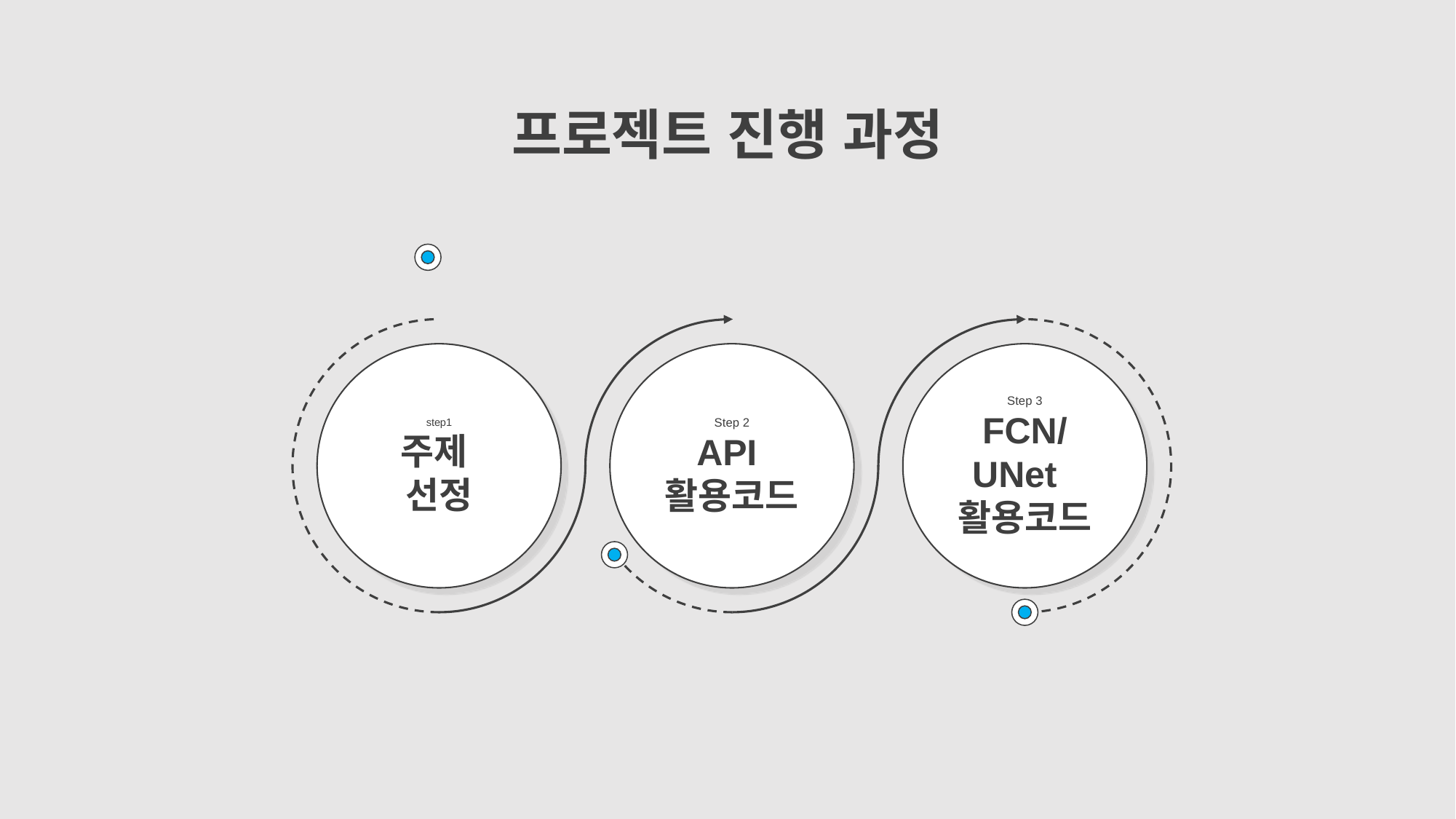

프로젝트 진행 과정

step1
주제
선정
Step 2
API
활용코드
Step 3
FCN/
UNet
활용코드